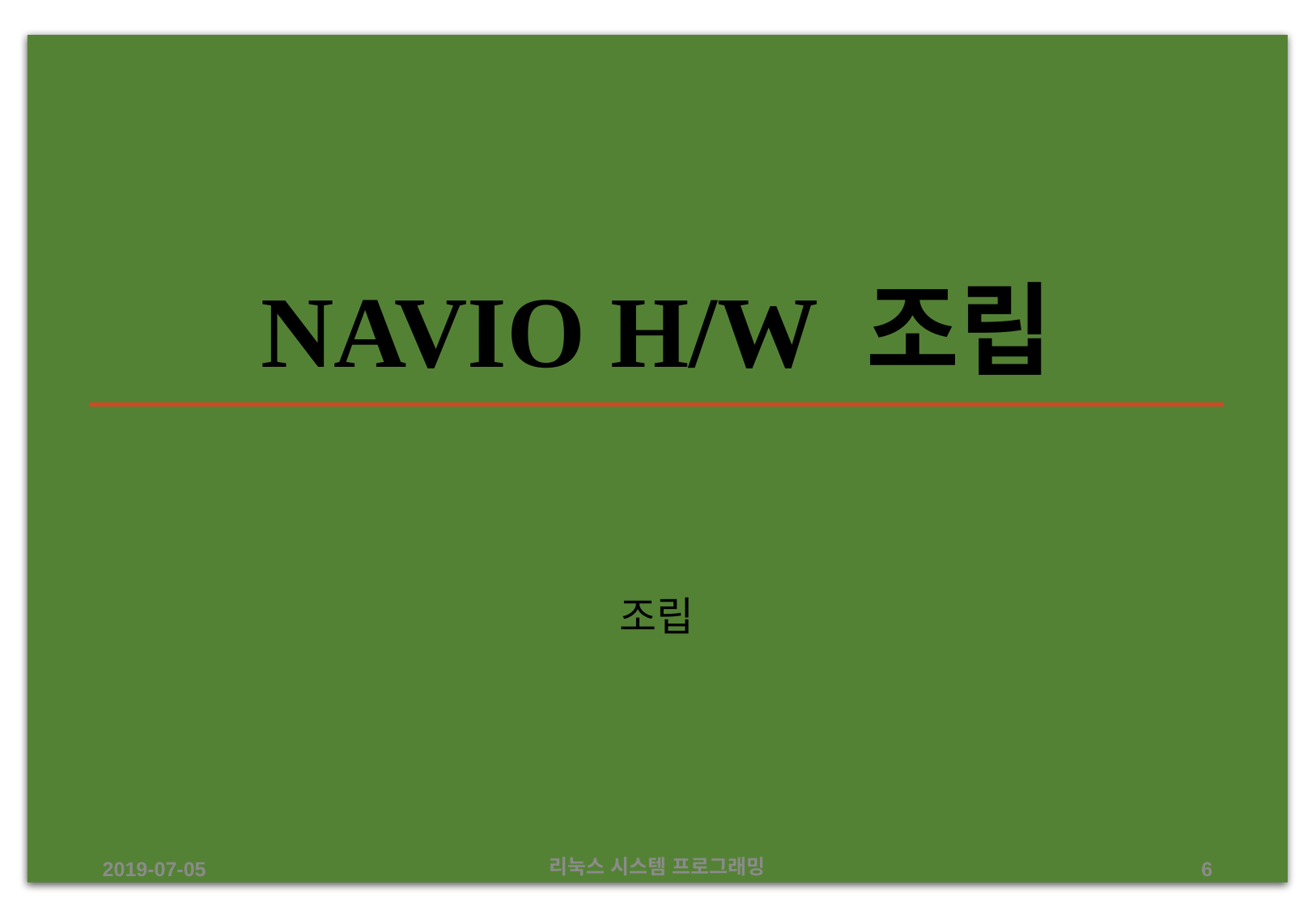

# NAVIO H/W 조립
조립
2019-07-05
리눅스 시스템 프로그래밍
6